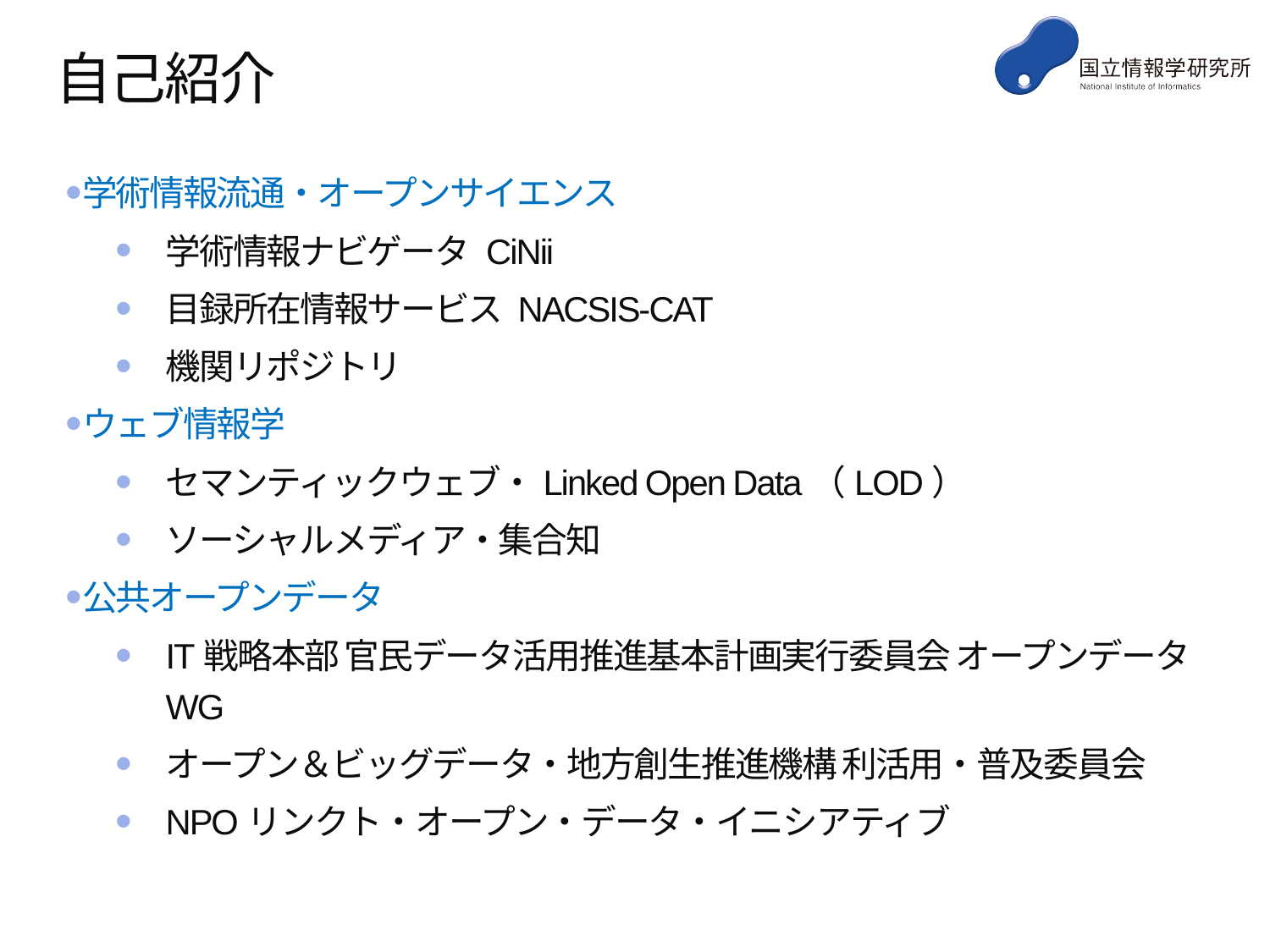

# 自己紹介
学術情報流通・オープンサイエンス
学術情報ナビゲータ CiNii
目録所在情報サービス NACSIS-CAT
機関リポジトリ
ウェブ情報学
セマンティックウェブ・Linked Open Data（LOD）
ソーシャルメディア・集合知
公共オープンデータ
IT戦略本部 官民データ活用推進基本計画実行委員会 オープンデータWG
オープン＆ビッグデータ・地方創生推進機構 利活用・普及委員会
NPOリンクト・オープン・データ・イニシアティブ